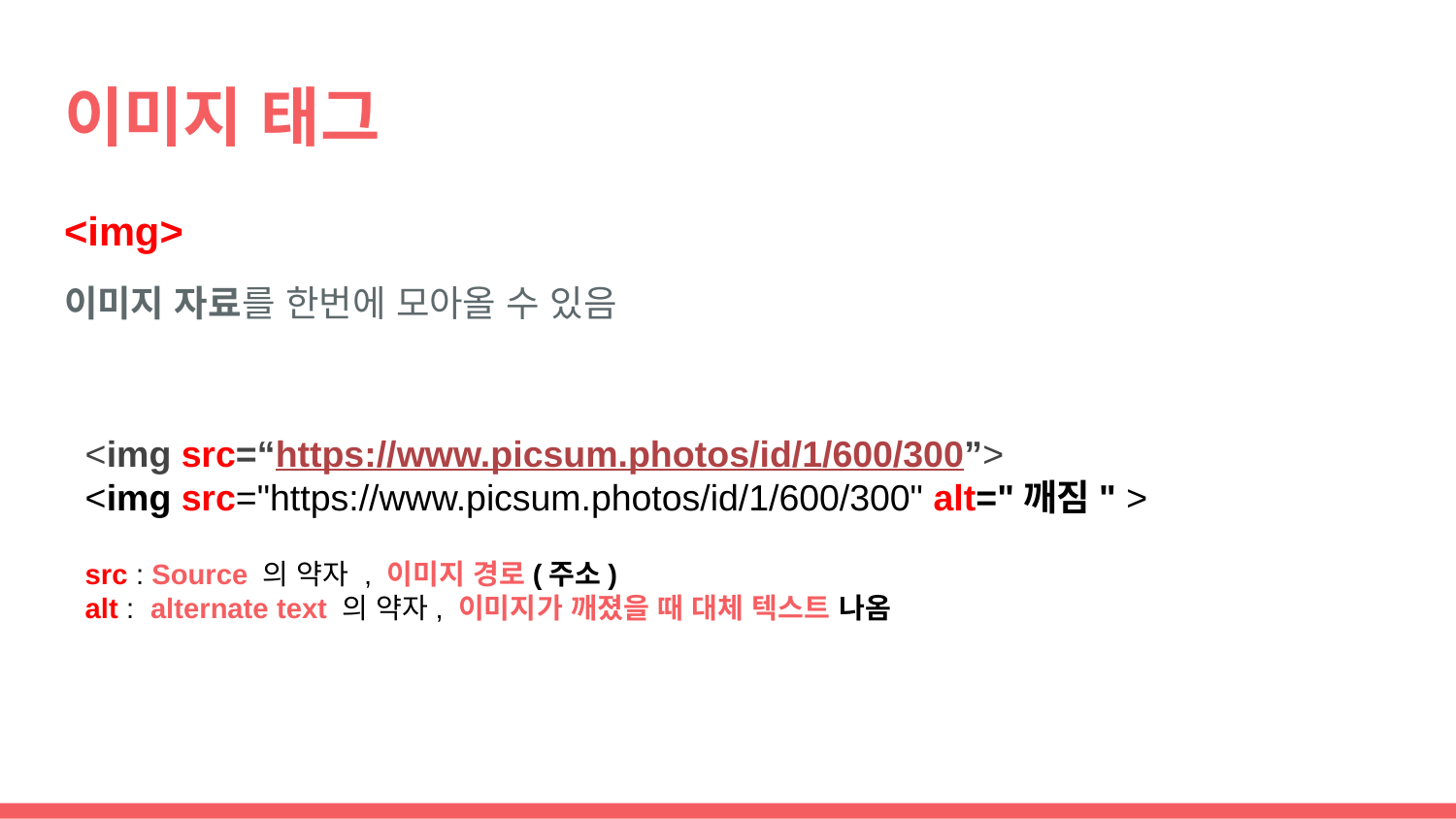

# 이미지 태그
<img>
이미지 자료를 한번에 모아올 수 있음
<img src=“https://www.picsum.photos/id/1/600/300”>
<img src="https://www.picsum.photos/id/1/600/300" alt="깨짐" >

src : Source 의 약자 , 이미지 경로(주소)
alt :  alternate text 의 약자, 이미지가 깨졌을 때 대체 텍스트 나옴